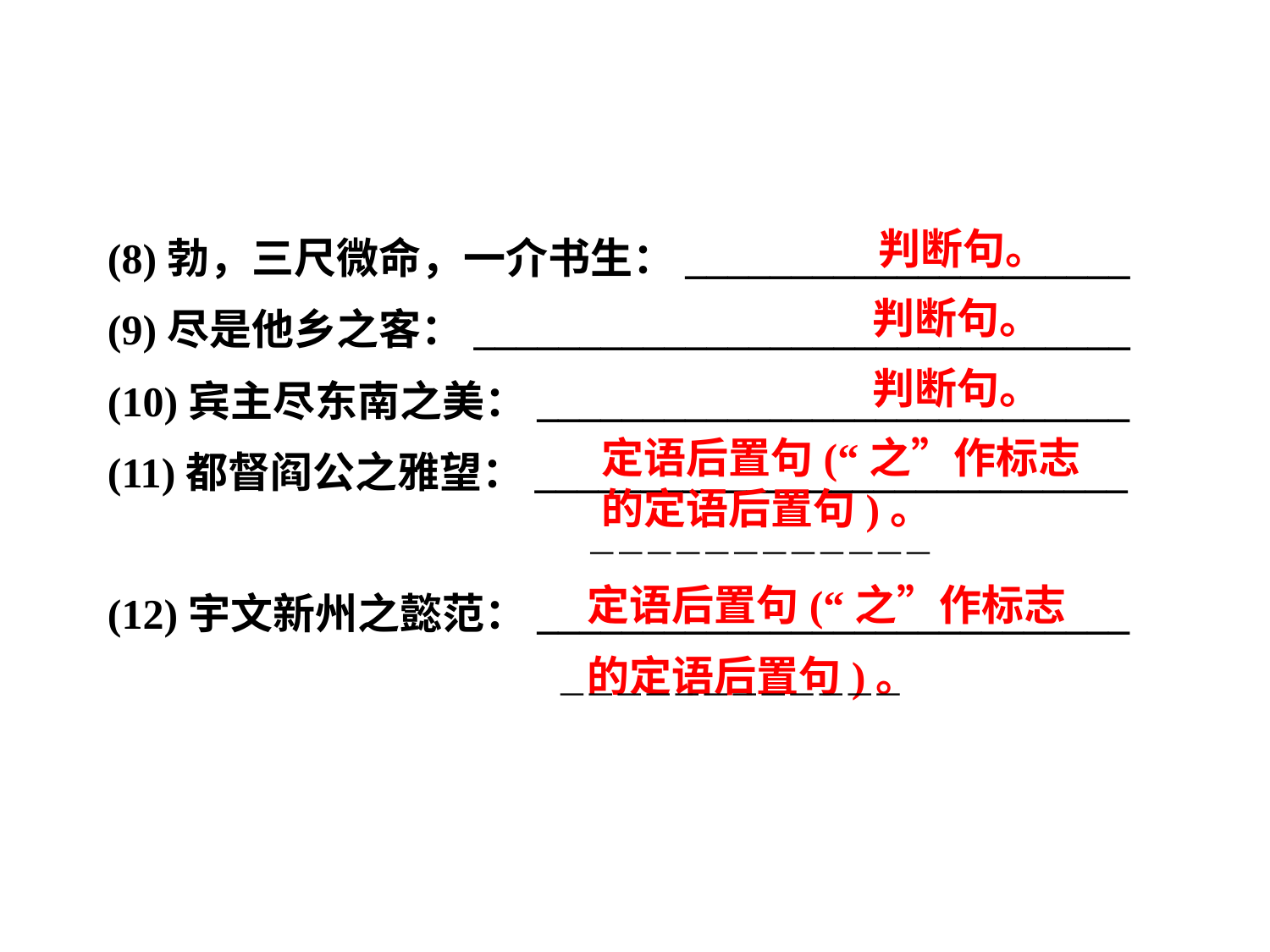

(8)勃，三尺微命，一介书生：_____________________
(9)尽是他乡之客：_______________________________
(10)宾主尽东南之美：____________________________
(11)都督阎公之雅望：____________________________

(12)宇文新州之懿范：____________________________
判断句。
判断句。
判断句。
定语后置句(“之”作标志
的定语后置句)。
————————————
定语后置句(“之”作标志
的定语后置句)。

————————————